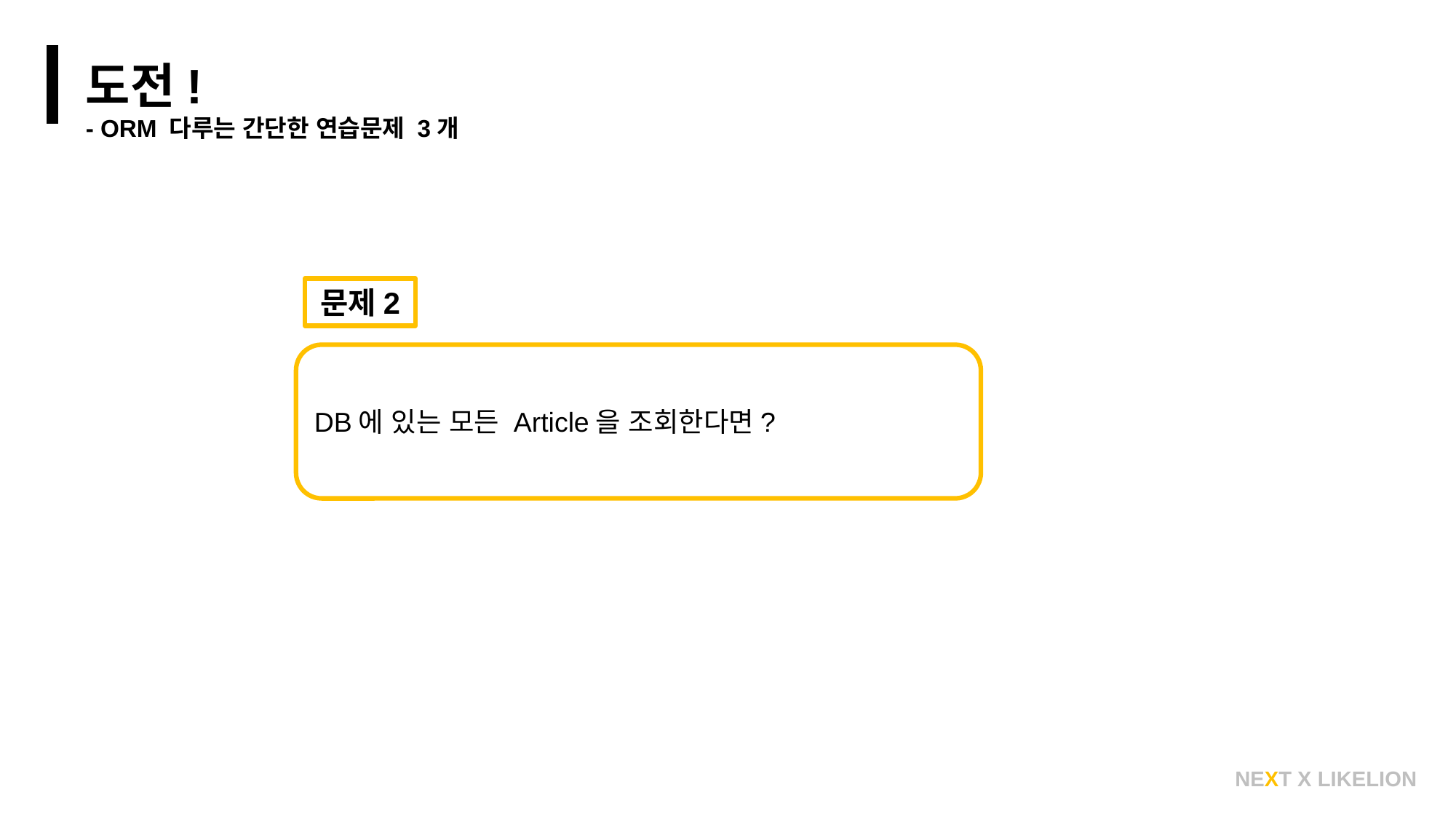

도전!
- ORM 다루는 간단한 연습문제 3개
문제2
DB에 있는 모든 Article을 조회한다면?
NEXT X LIKELION